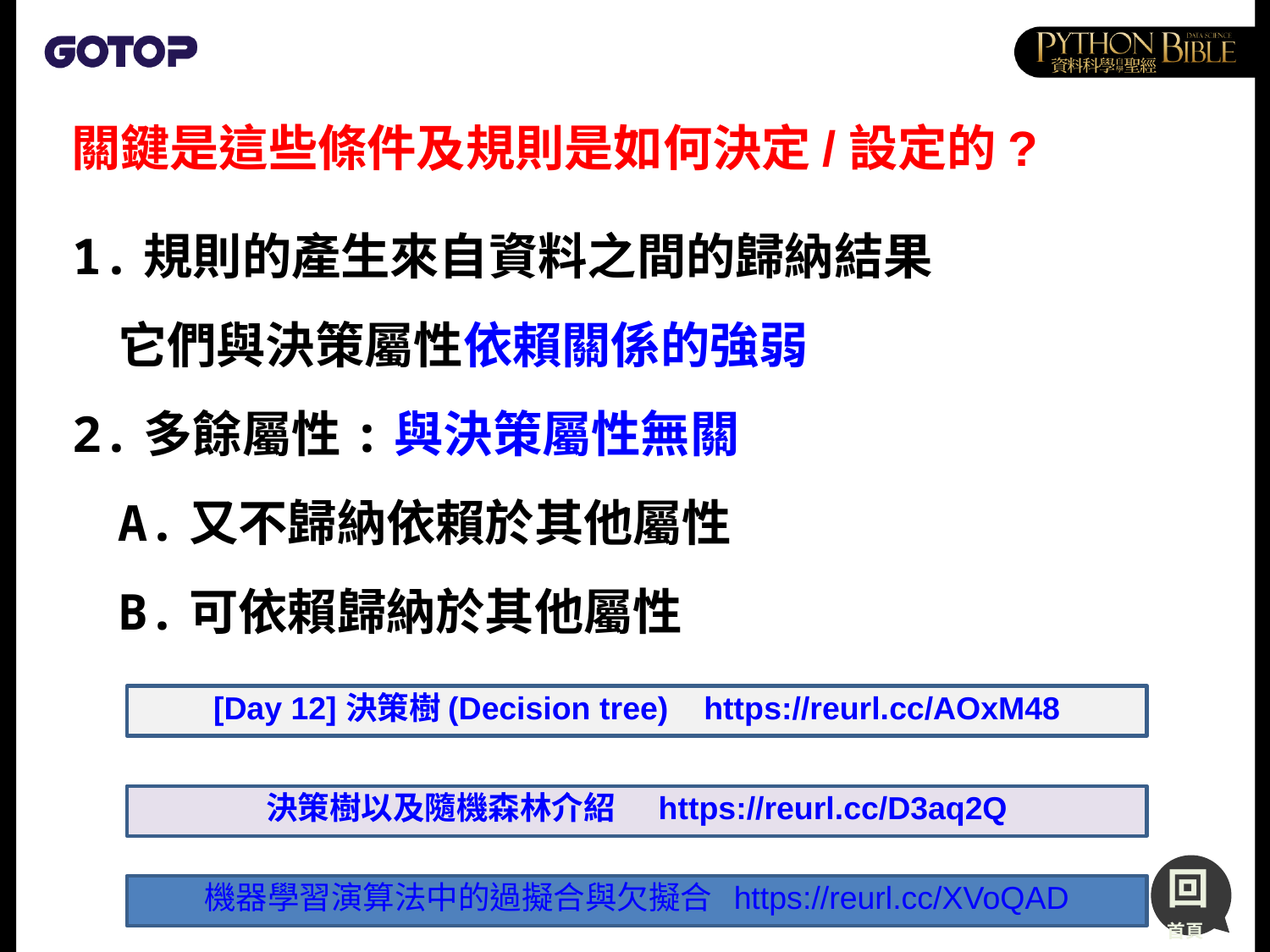

# 關鍵是這些條件及規則是如何決定/設定的?
1.規則的產生來自資料之間的歸納結果
   它們與決策屬性依賴關係的強弱
2.多餘屬性:與決策屬性無關
   A.又不歸納依賴於其他屬性
   B.可依賴歸納於其他屬性

[Day 12] 決策樹 (Decision tree)    https://reurl.cc/AOxM48
決策樹以及隨機森林介紹      https://reurl.cc/D3aq2Q
機器學習演算法中的過擬合與欠擬合   https://reurl.cc/XVoQAD